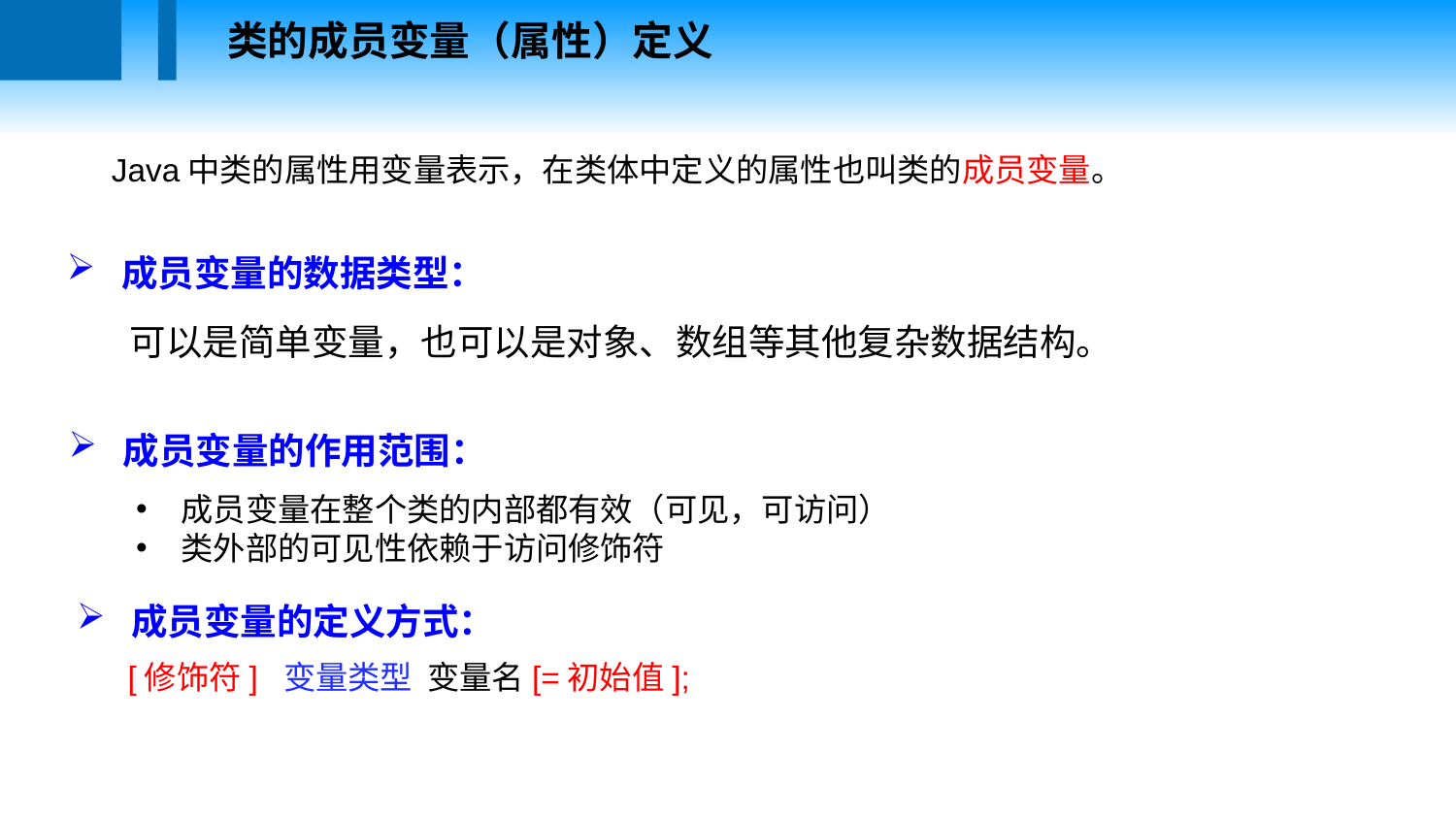

类的成员变量（属性）定义
Java中类的属性用变量表示，在类体中定义的属性也叫类的成员变量。
成员变量的数据类型：
可以是简单变量，也可以是对象、数组等其他复杂数据结构。
成员变量的作用范围：
成员变量在整个类的内部都有效（可见，可访问）
类外部的可见性依赖于访问修饰符
成员变量的定义方式：
[修饰符]  变量类型  变量名[=初始值];